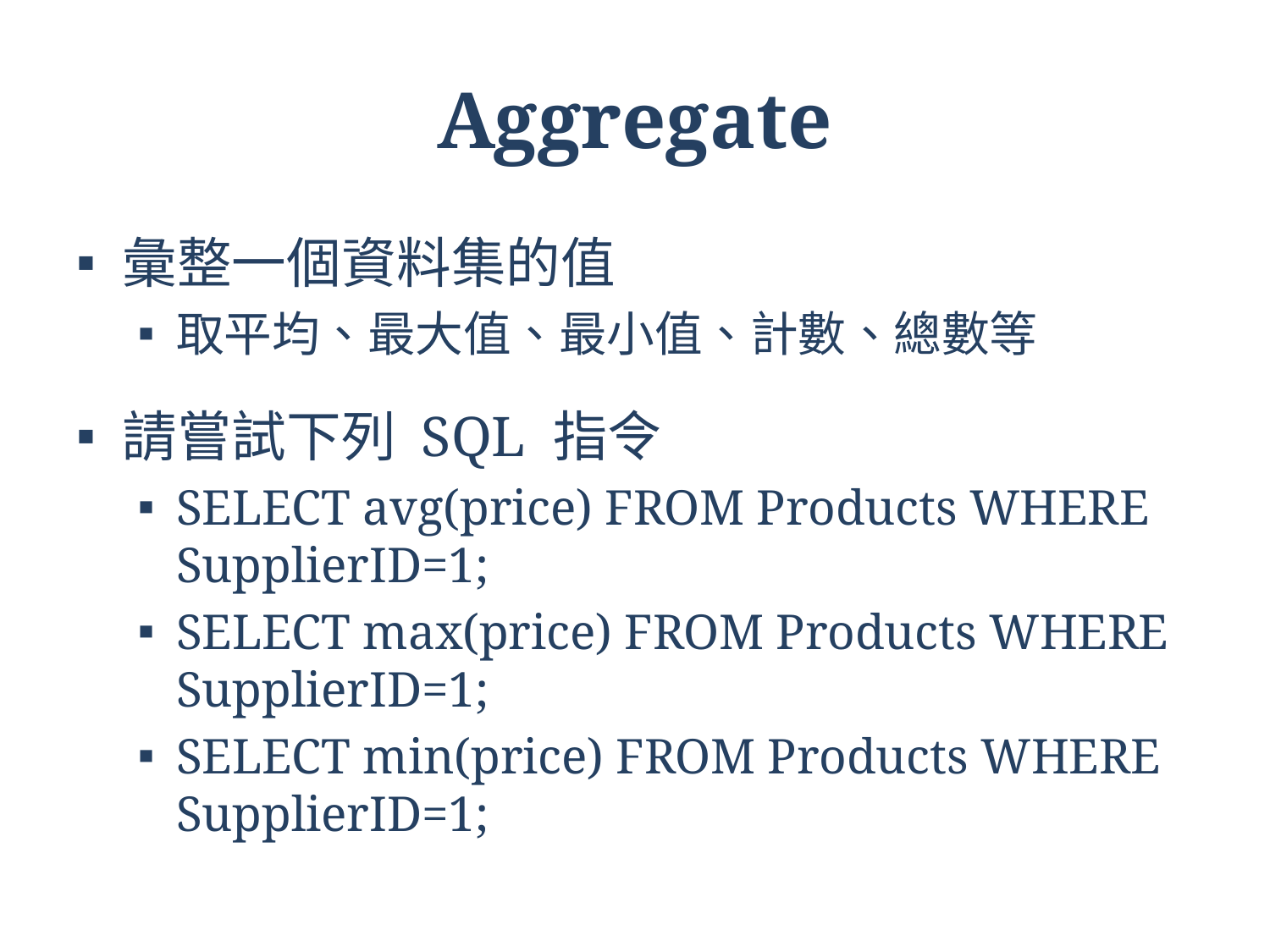

# Aggregate
彙整一個資料集的值
取平均、最大值、最小值、計數、總數等
請嘗試下列 SQL 指令
SELECT avg(price) FROM Products WHERE SupplierID=1;
SELECT max(price) FROM Products WHERE SupplierID=1;
SELECT min(price) FROM Products WHERE SupplierID=1;